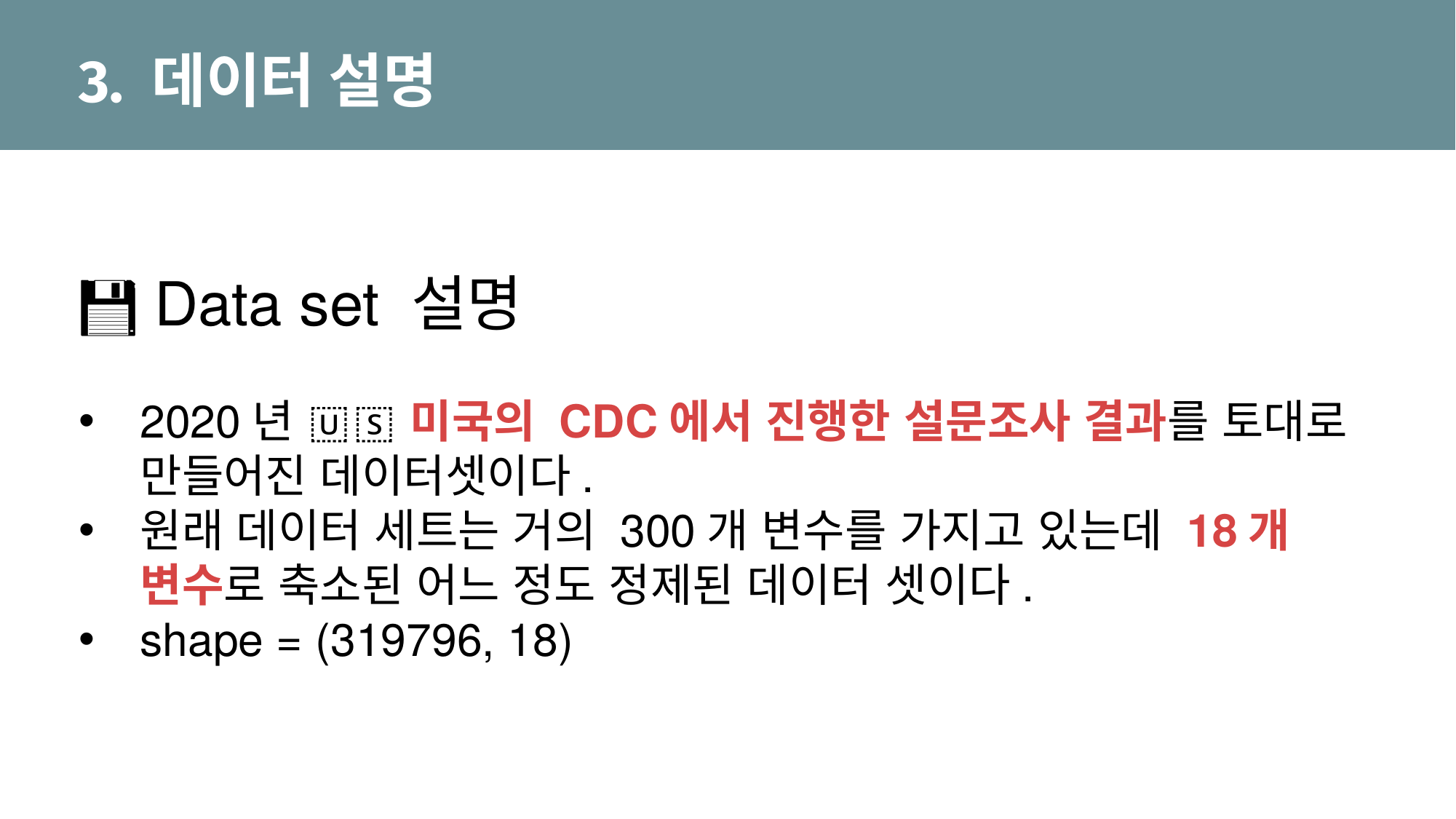

# 3. 데이터 설명
💾 Data set 설명

2020년 🇺🇸 미국의 CDC에서 진행한 설문조사 결과를 토대로 만들어진 데이터셋이다.
원래 데이터 세트는 거의 300개 변수를 가지고 있는데 18개 변수로 축소된 어느 정도 정제된 데이터 셋이다.
shape = (319796, 18)